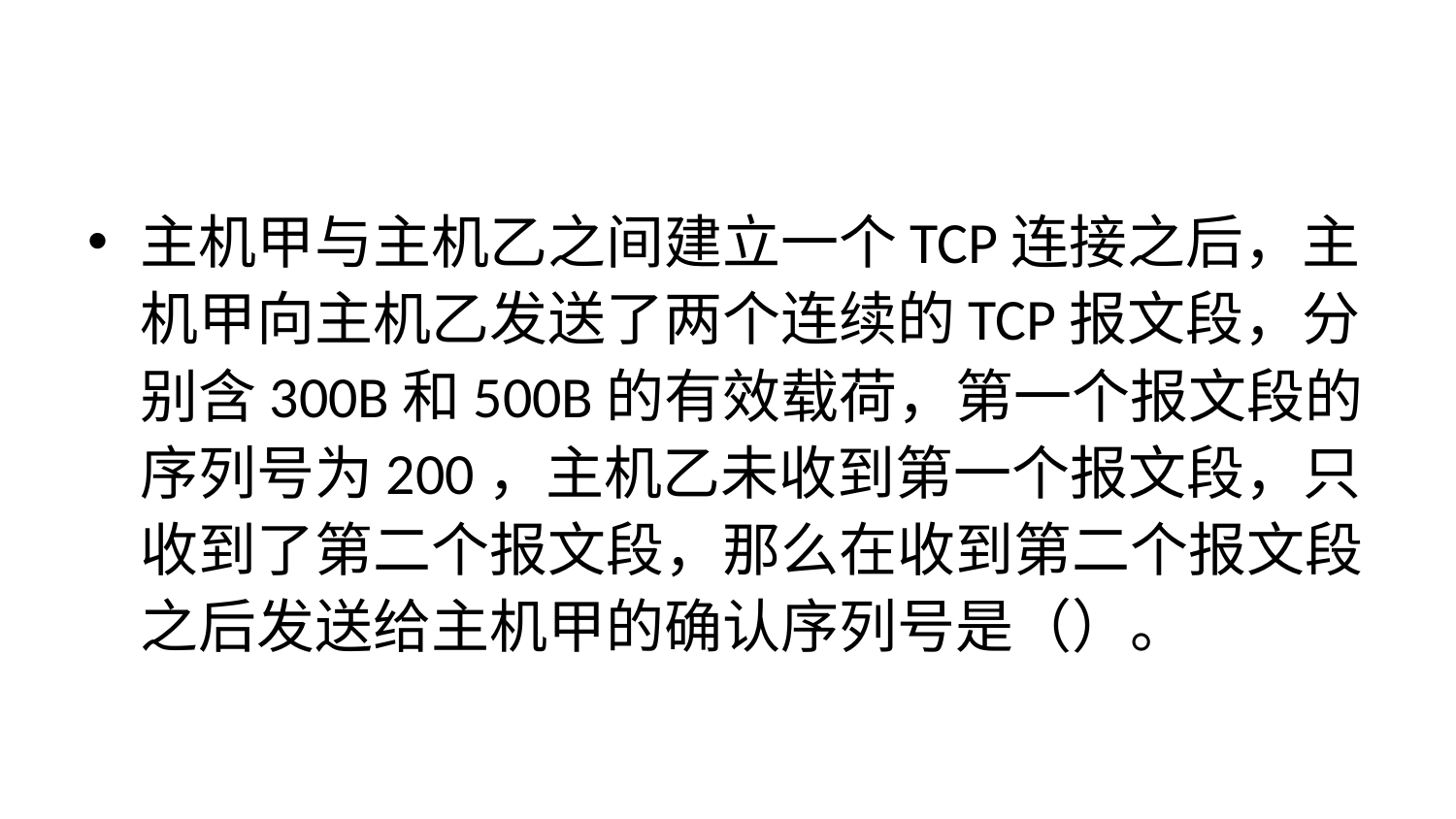

#
主机甲与主机乙之间建立一个TCP连接之后，主机甲向主机乙发送了两个连续的TCP报文段，分别含300B和500B的有效载荷，第一个报文段的序列号为200，主机乙未收到第一个报文段，只收到了第二个报文段，那么在收到第二个报文段之后发送给主机甲的确认序列号是（）。